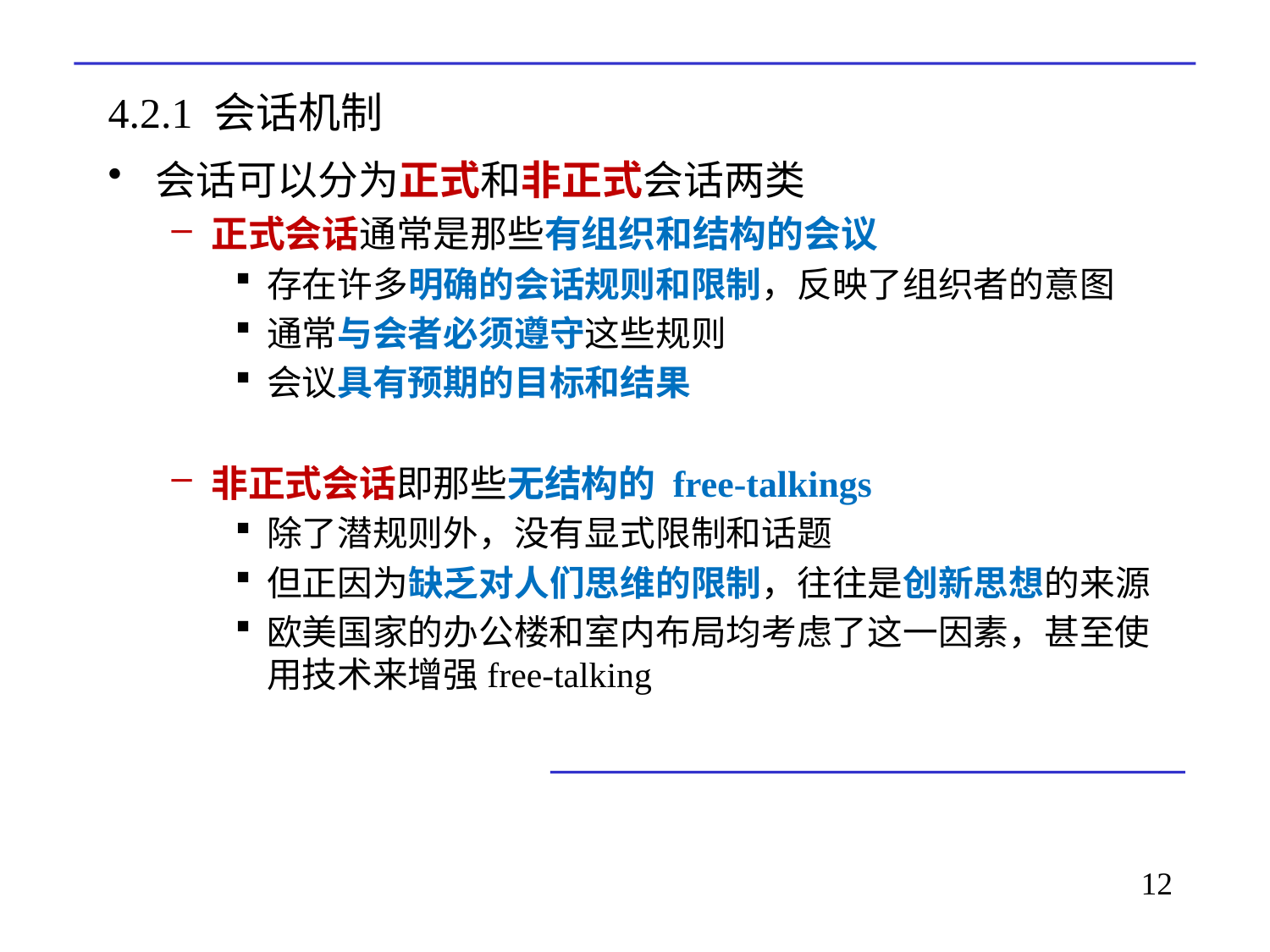

# 4.2.1 会话机制
会话可以分为正式和非正式会话两类
正式会话通常是那些有组织和结构的会议
存在许多明确的会话规则和限制，反映了组织者的意图
通常与会者必须遵守这些规则
会议具有预期的目标和结果

非正式会话即那些无结构的 free-talkings
除了潜规则外，没有显式限制和话题
但正因为缺乏对人们思维的限制，往往是创新思想的来源
欧美国家的办公楼和室内布局均考虑了这一因素，甚至使用技术来增强free-talking
12